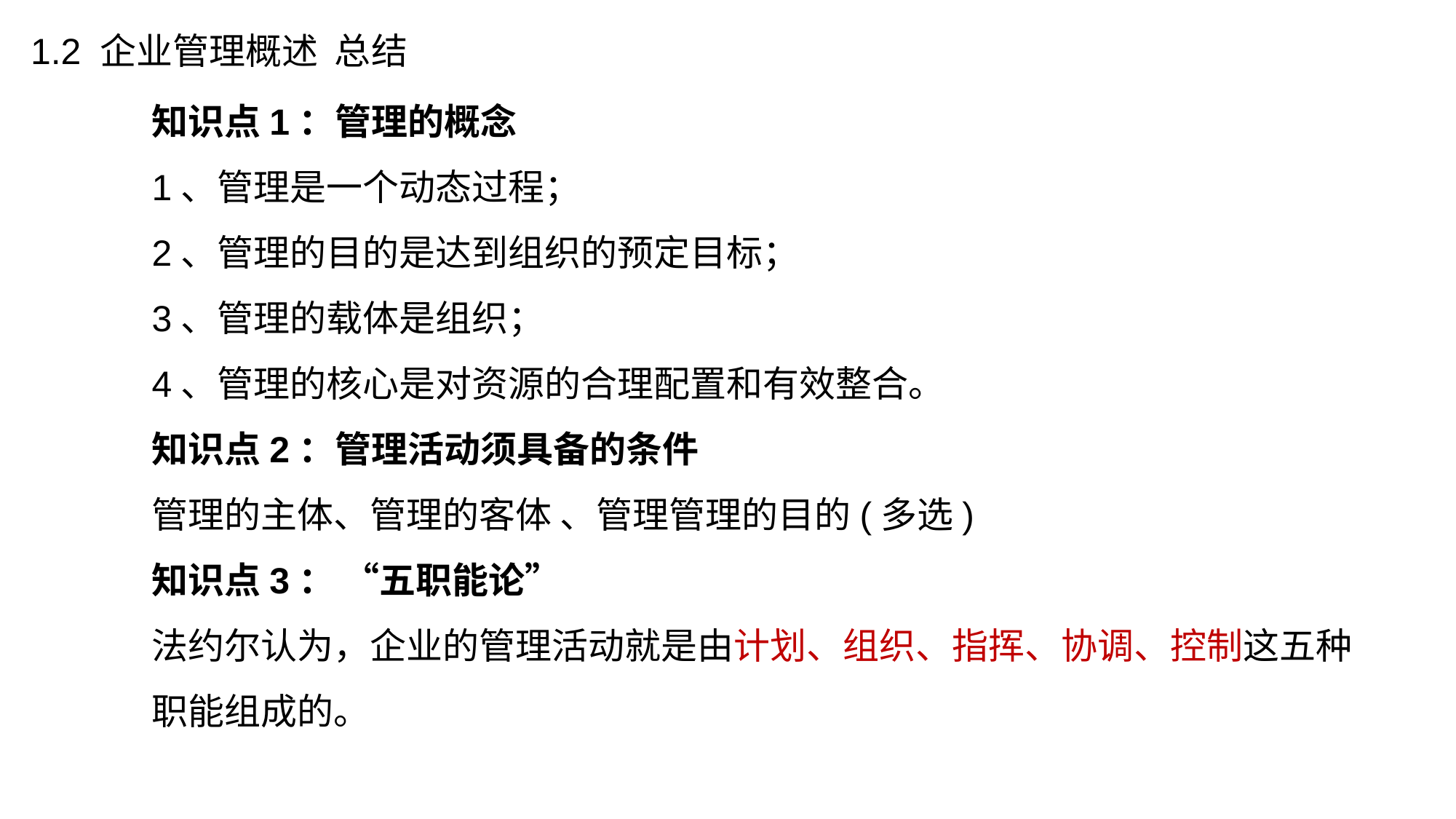

1.2 企业管理概述  总结
知识点1：管理的概念
1、管理是一个动态过程；
2、管理的目的是达到组织的预定目标；
3、管理的载体是组织；
4、管理的核心是对资源的合理配置和有效整合。
知识点2：管理活动须具备的条件
管理的主体、管理的客体 、管理管理的目的(多选)
知识点3： “五职能论”
法约尔认为，企业的管理活动就是由计划、组织、指挥、协调、控制这五种职能组成的。